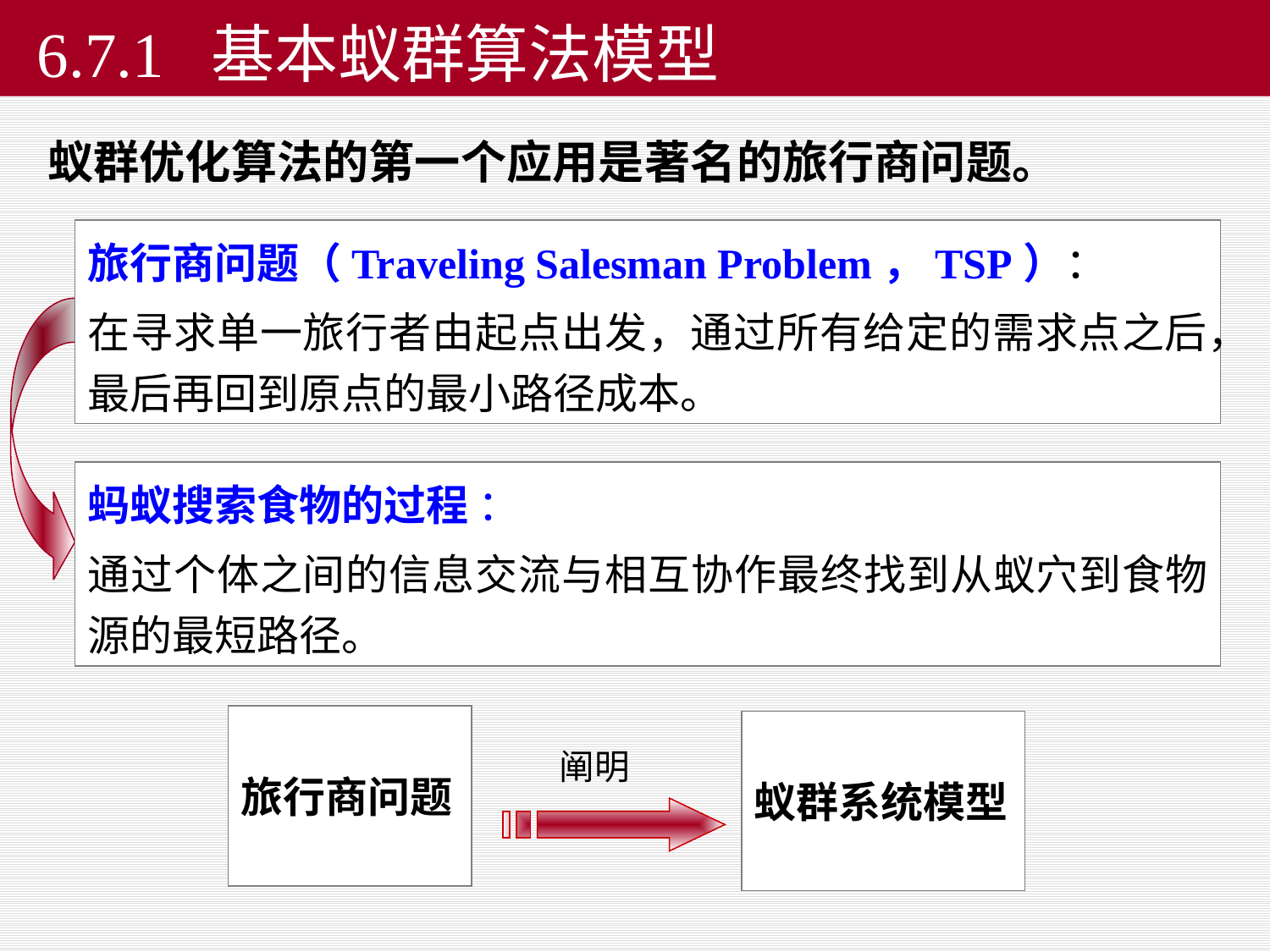

# 6.7.1  基本蚁群算法模型
蚁群优化算法的第一个应用是著名的旅行商问题。
旅行商问题（Traveling Salesman Problem，TSP）：
在寻求单一旅行者由起点出发，通过所有给定的需求点之后，最后再回到原点的最小路径成本。

蚂蚁搜索食物的过程 ：
通过个体之间的信息交流与相互协作最终找到从蚁穴到食物源的最短路径。

旅行商问题
蚁群系统模型
阐明

174